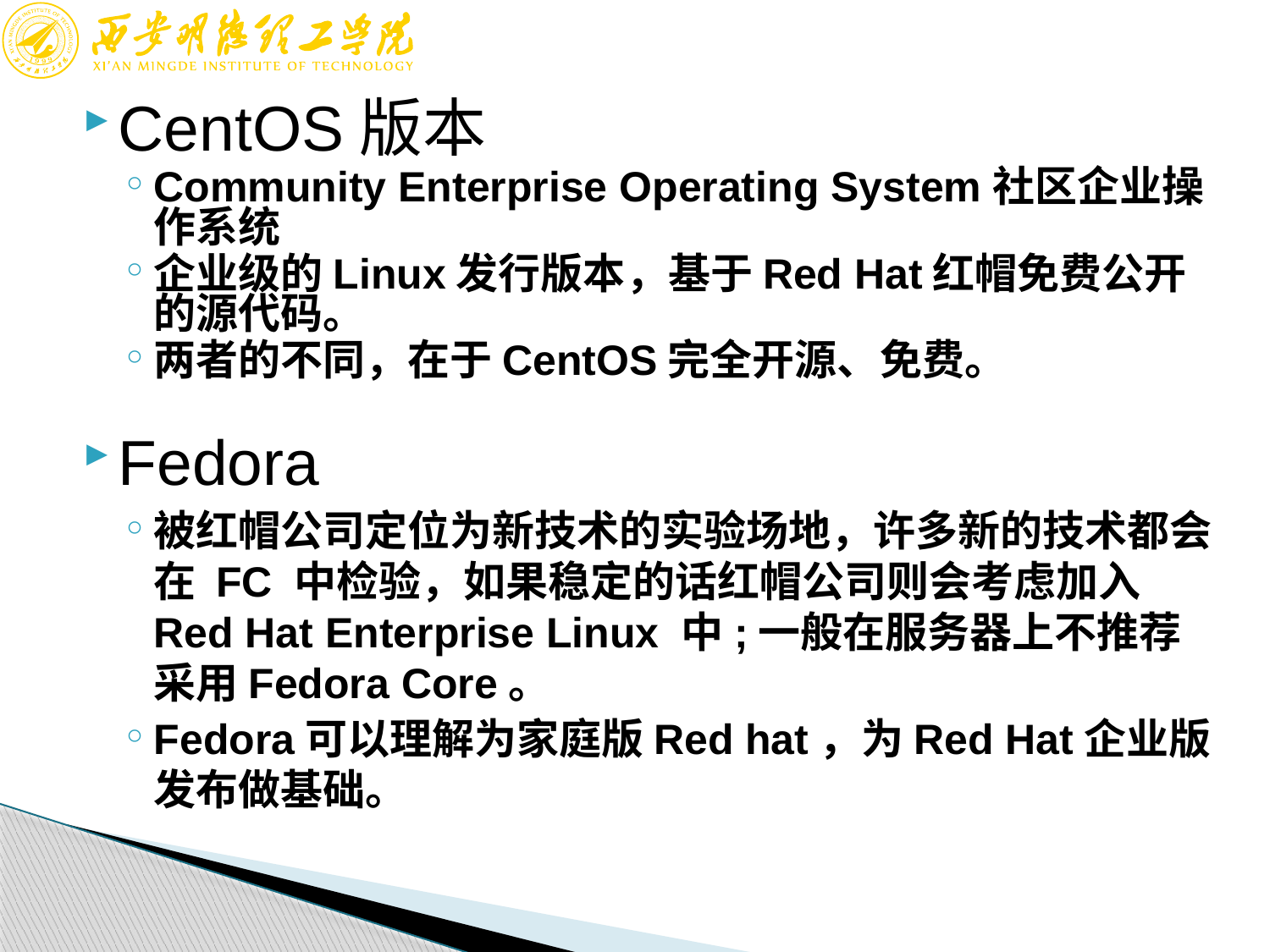

CentOS版本
Community Enterprise Operating System社区企业操作系统
企业级的Linux发行版本，基于Red Hat红帽免费公开的源代码。
两者的不同，在于CentOS完全开源、免费。

Fedora
被红帽公司定位为新技术的实验场地，许多新的技术都会在 FC 中检验，如果稳定的话红帽公司则会考虑加入 Red Hat Enterprise Linux 中;一般在服务器上不推荐采用Fedora Core。
Fedora可以理解为家庭版Red hat，为Red Hat企业版发布做基础。